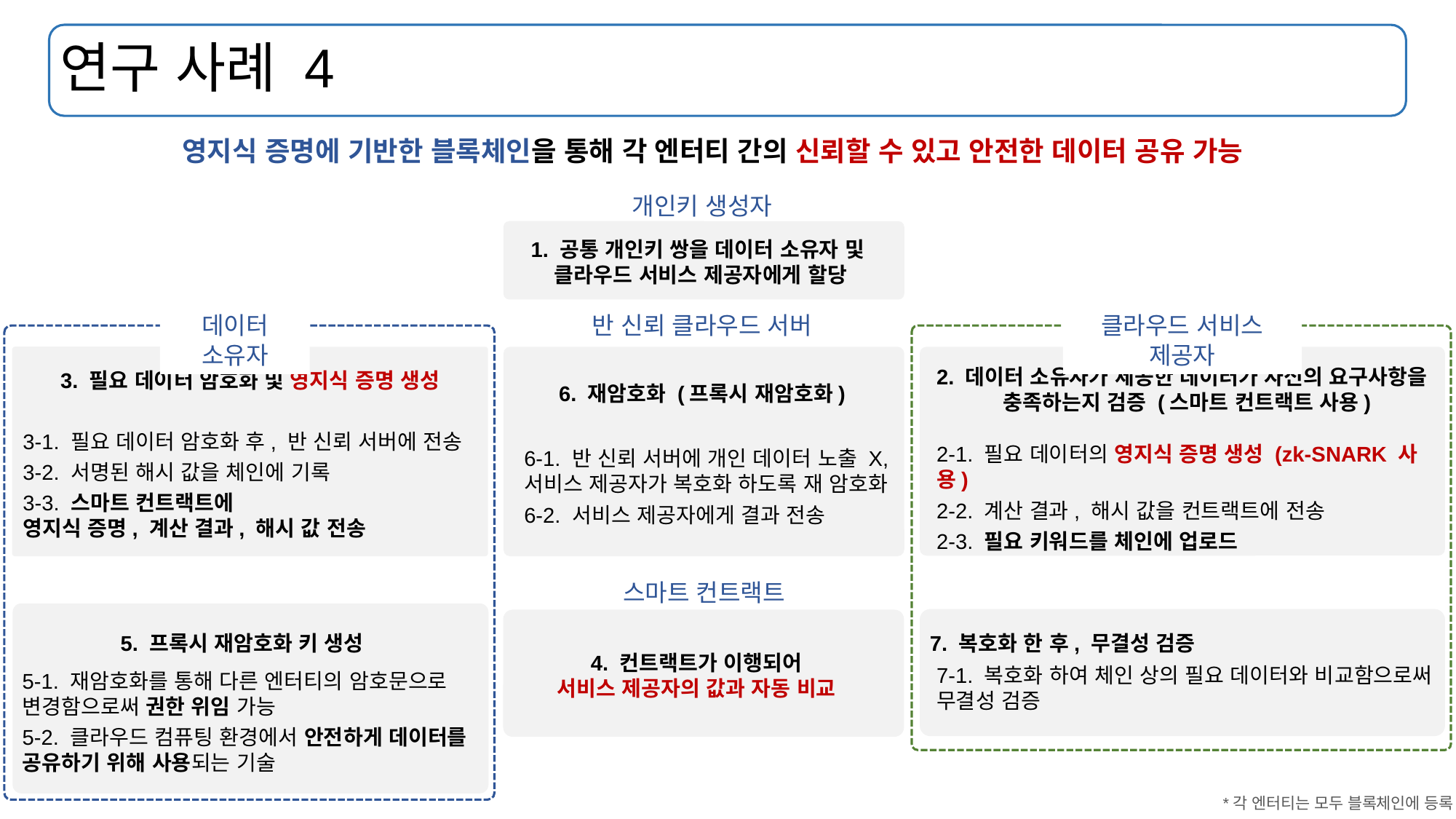

# 연구 사례 4
영지식 증명에 기반한 블록체인을 통해 각 엔터티 간의 신뢰할 수 있고 안전한 데이터 공유 가능
개인키 생성자

1. 공통 개인키 쌍을 데이터 소유자 및
클라우드 서비스 제공자에게 할당
데이터 소유자
반 신뢰 클라우드 서버
클라우드 서비스 제공자

2. 데이터 소유자가 제공한 데이터가 자신의 요구사항을
충족하는지 검증 (스마트 컨트랙트 사용)
3. 필요 데이터 암호화 및 영지식 증명 생성
6. 재암호화 (프록시 재암호화)
3-1. 필요 데이터 암호화 후, 반 신뢰 서버에 전송

3-2. 서명된 해시 값을 체인에 기록

3-3. 스마트 컨트랙트에
영지식 증명, 계산 결과, 해시 값 전송
2-1. 필요 데이터의 영지식 증명 생성 (zk-SNARK 사용)

2-2. 계산 결과, 해시 값을 컨트랙트에 전송

2-3. 필요 키워드를 체인에 업로드
6-1. 반 신뢰 서버에 개인 데이터 노출 X,
서비스 제공자가 복호화 하도록 재 암호화

6-2. 서비스 제공자에게 결과 전송
스마트 컨트랙트

7. 복호화 한 후, 무결성 검증
7-1. 복호화 하여 체인 상의 필요 데이터와 비교함으로써
무결성 검증

5. 프록시 재암호화 키 생성
4. 컨트랙트가 이행되어
서비스 제공자의 값과 자동 비교
5-1. 재암호화를 통해 다른 엔터티의 암호문으로
변경함으로써 권한 위임 가능

5-2. 클라우드 컴퓨팅 환경에서 안전하게 데이터를
공유하기 위해 사용되는 기술
*각 엔터티는 모두 블록체인에 등록